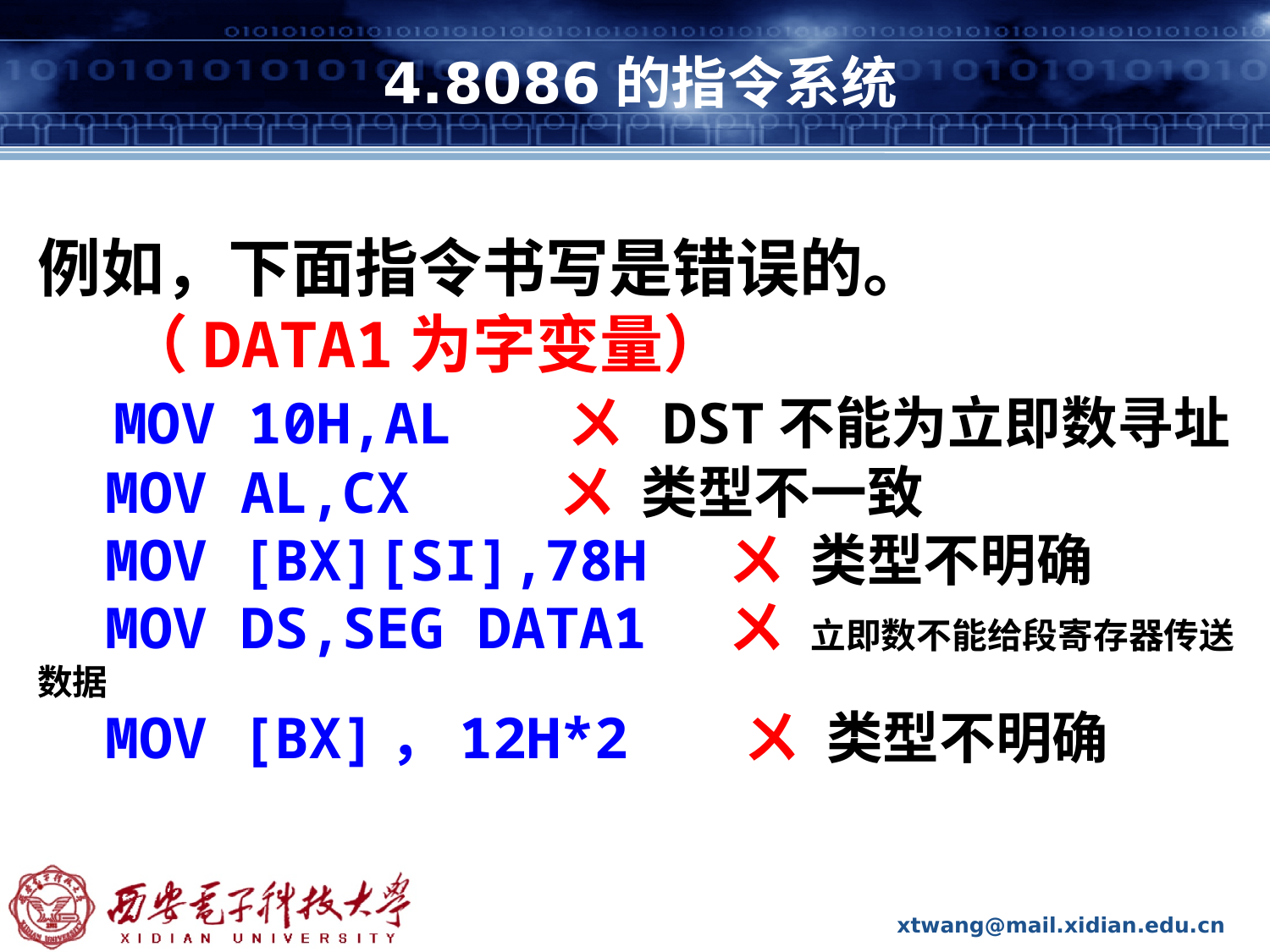

# 4.8086的指令系统
例如，下面指令书写是错误的。
     （DATA1为字变量）
  MOV 10H,AL   ㄨ  DST不能为立即数寻址
  MOV AL,CX    ㄨ  类型不一致
  MOV [BX][SI],78H  ㄨ  类型不明确
  MOV DS,SEG DATA1  ㄨ  立即数不能给段寄存器传送数据
  MOV [BX]，12H*2   ㄨ  类型不明确